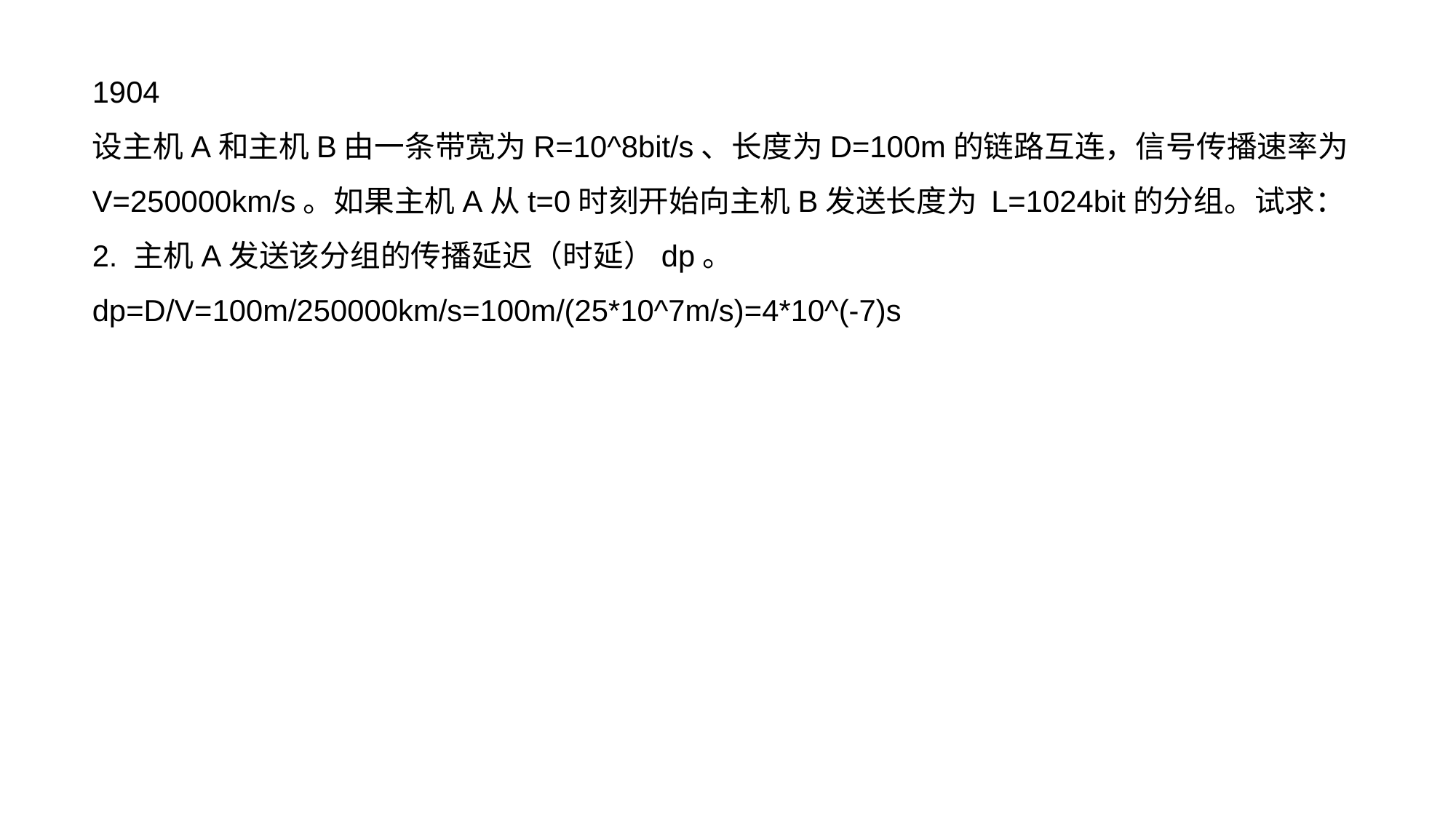

1904
设主机A和主机B由一条带宽为R=10^8bit/s、长度为D=100m的链路互连，信号传播速率为V=250000km/s。如果主机A从t=0时刻开始向主机B发送长度为 L=1024bit的分组。试求：
2. 主机A发送该分组的传播延迟（时延）dp。
dp=D/V=100m/250000km/s=100m/(25*10^7m/s)=4*10^(-7)s